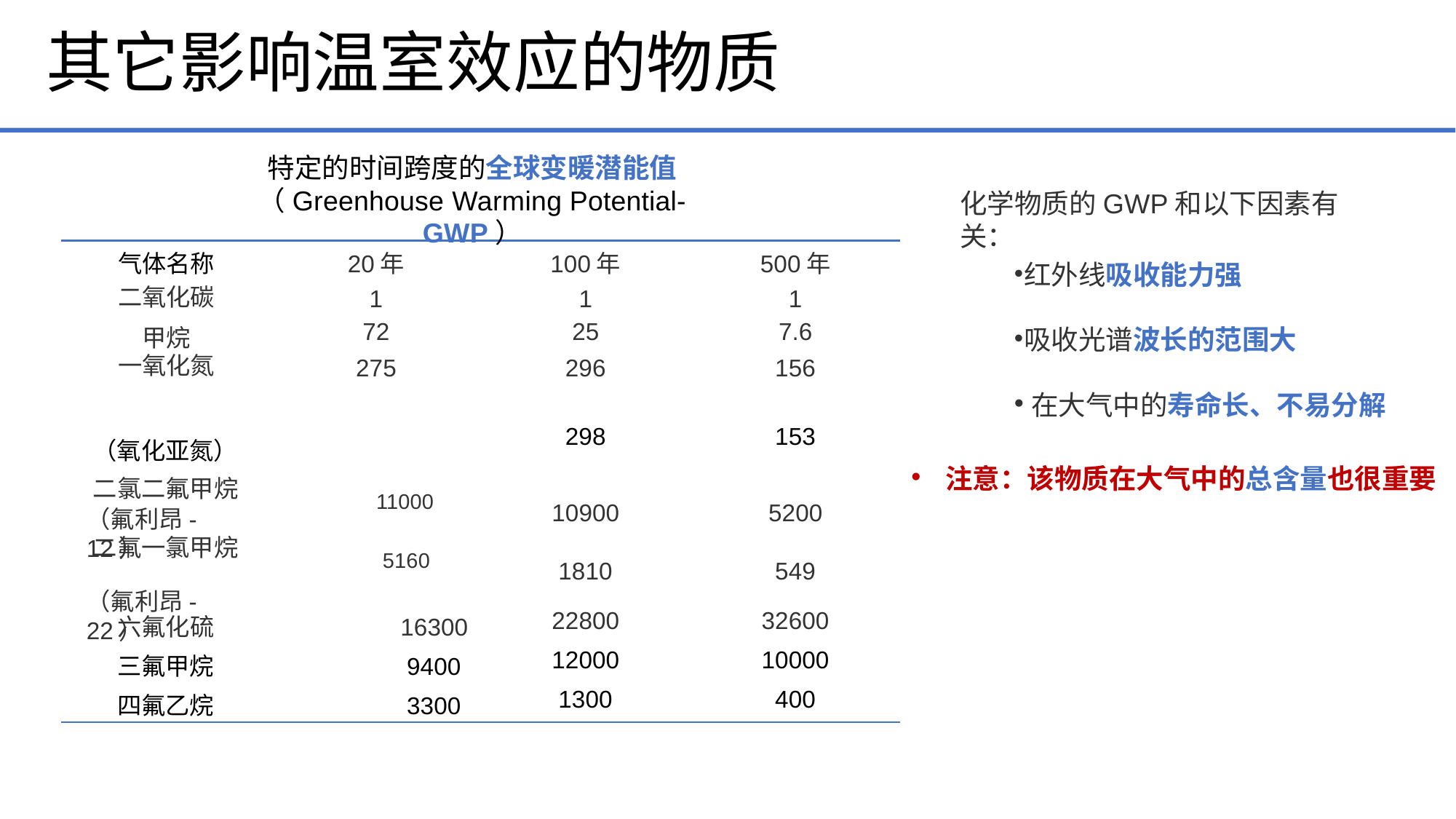

# 其它影响温室效应的物质
特定的时间跨度的全球变暖潜能值
（Greenhouse Warming Potential-GWP）
化学物质的GWP和以下因素有关：
| 气体名称 | 20年 | 100年 | 500年 | 红外线吸收能力强 |
| --- | --- | --- | --- | --- |
| 二氧化碳 | 1 | 1 | 1 |  |
| 甲烷 | 72 | 25 | 7.6 | 吸收光谱波长的范围大 |
| 一氧化氮 | 275 | 296 | 156 |  |
|  |  |  |  | 在大气中的寿命长、不易分解 |
| 一氧化二氮 289 |  | 298 | 153 |  |
|  |  |  |  | 注意：该物质在大气中的总含量也很重要 |
| 二氯二氟甲烷 11000 |  | 10900 | 5200 |  |
| 二氟一氯甲烷 5160 |  | 1810 | 549 |  |
| 六氟化硫 16300 |  | 22800 | 32600 |  |
| 三氟甲烷 9400 |  | 12000 | 10000 |  |
| 四氟乙烷 3300 |  | 1300 | 400 |  |
（氧化亚氮）

（氟利昂-12）

（氟利昂-22）